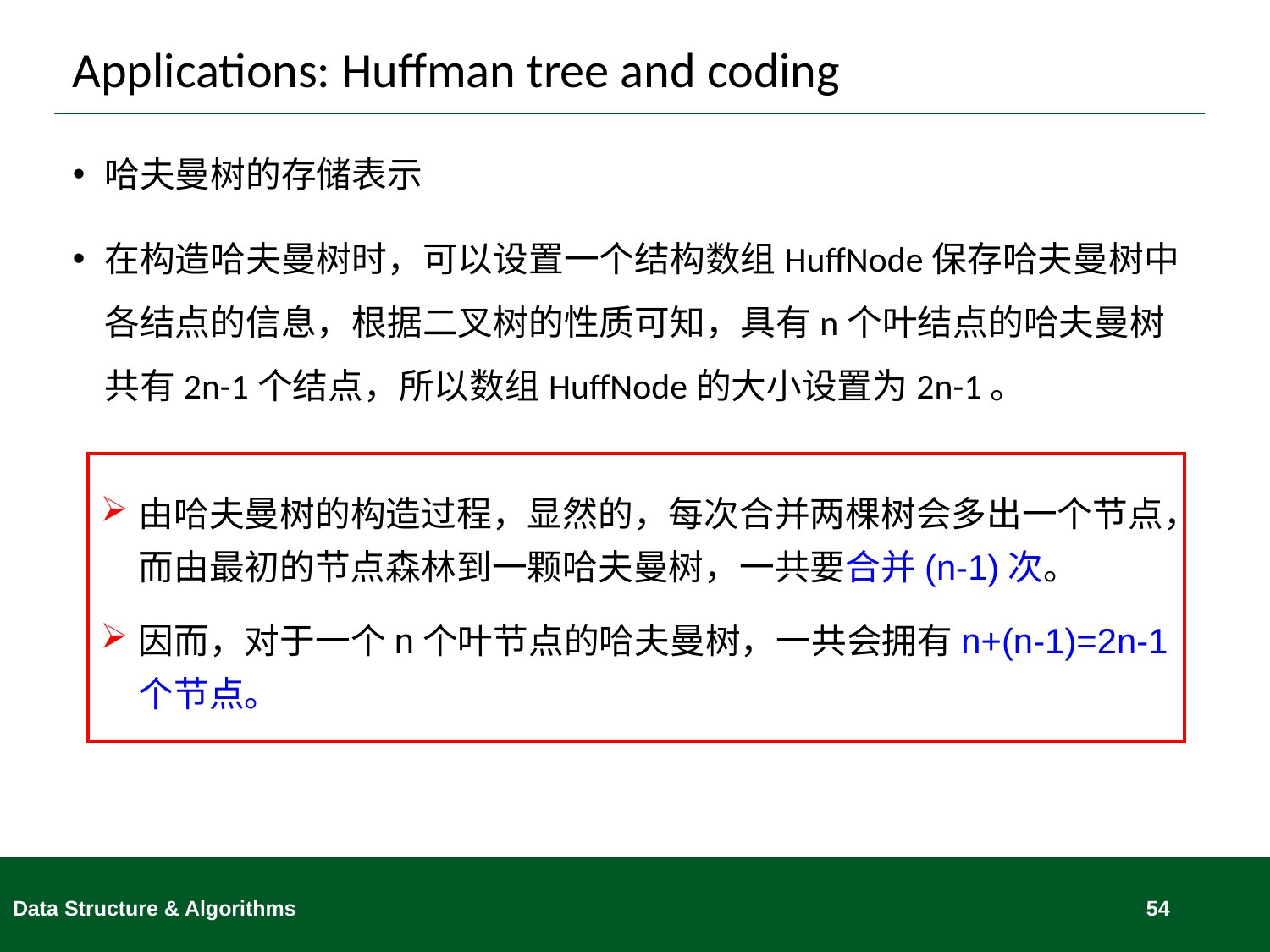

# Applications: Huffman tree and coding
哈夫曼树的存储表示
在构造哈夫曼树时，可以设置一个结构数组HuffNode保存哈夫曼树中各结点的信息，根据二叉树的性质可知，具有n个叶结点的哈夫曼树共有2n-1个结点，所以数组HuffNode的大小设置为2n-1。

由哈夫曼树的构造过程，显然的，每次合并两棵树会多出一个节点，而由最初的节点森林到一颗哈夫曼树，一共要合并(n-1)次。
因而，对于一个n个叶节点的哈夫曼树，一共会拥有n+(n-1)=2n-1个节点。
Data Structure & Algorithms
54